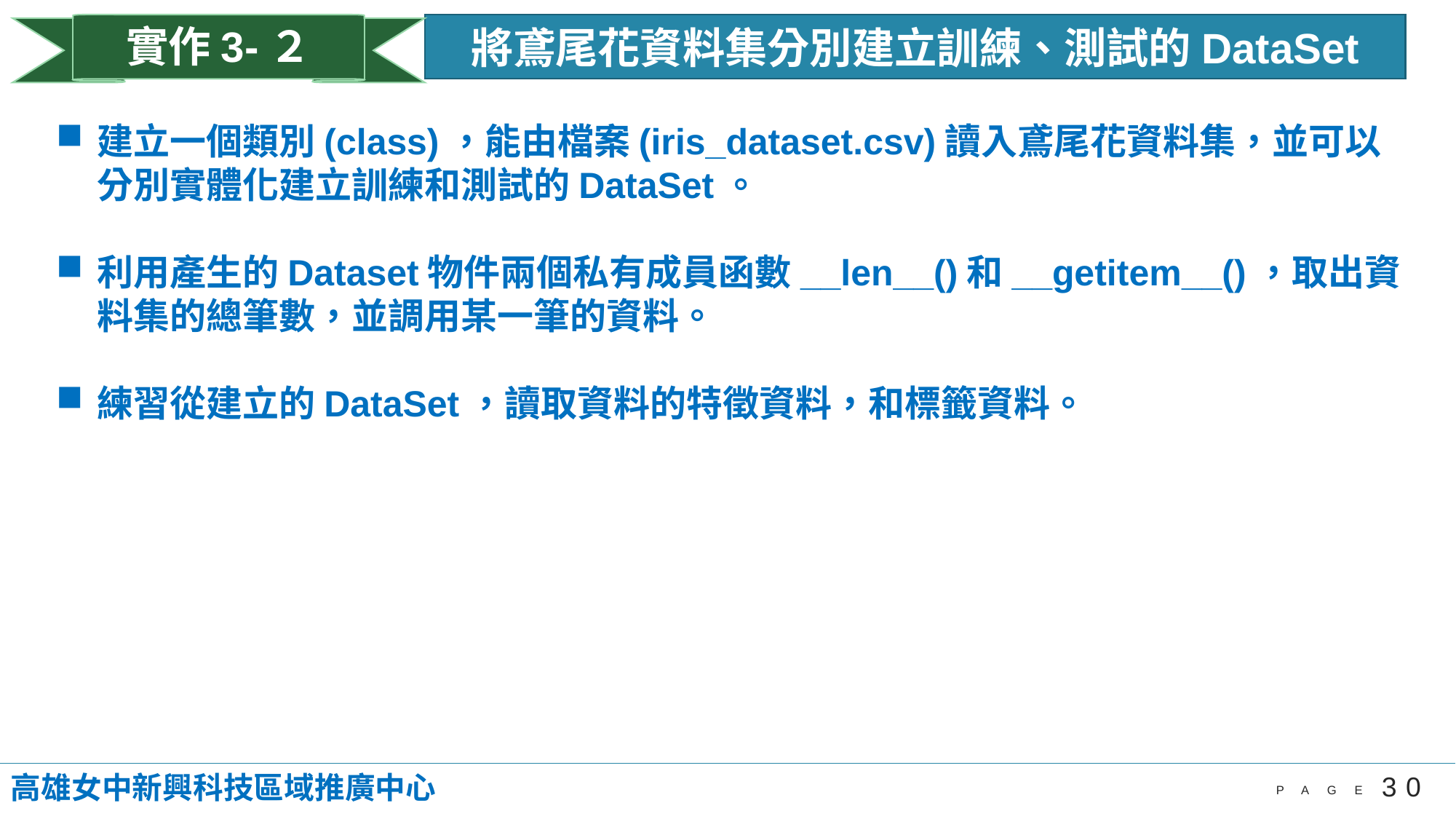

實作3-２

將鳶尾花資料集分別建立訓練、測試的DataSet
建立一個類別(class)，能由檔案(iris_dataset.csv)讀入鳶尾花資料集，並可以分別實體化建立訓練和測試的DataSet。

利用產生的Dataset物件兩個私有成員函數__len__()和__getitem__()，取出資料集的總筆數，並調用某一筆的資料。

練習從建立的DataSet，讀取資料的特徵資料，和標籤資料。
高雄女中新興科技區域推廣中心